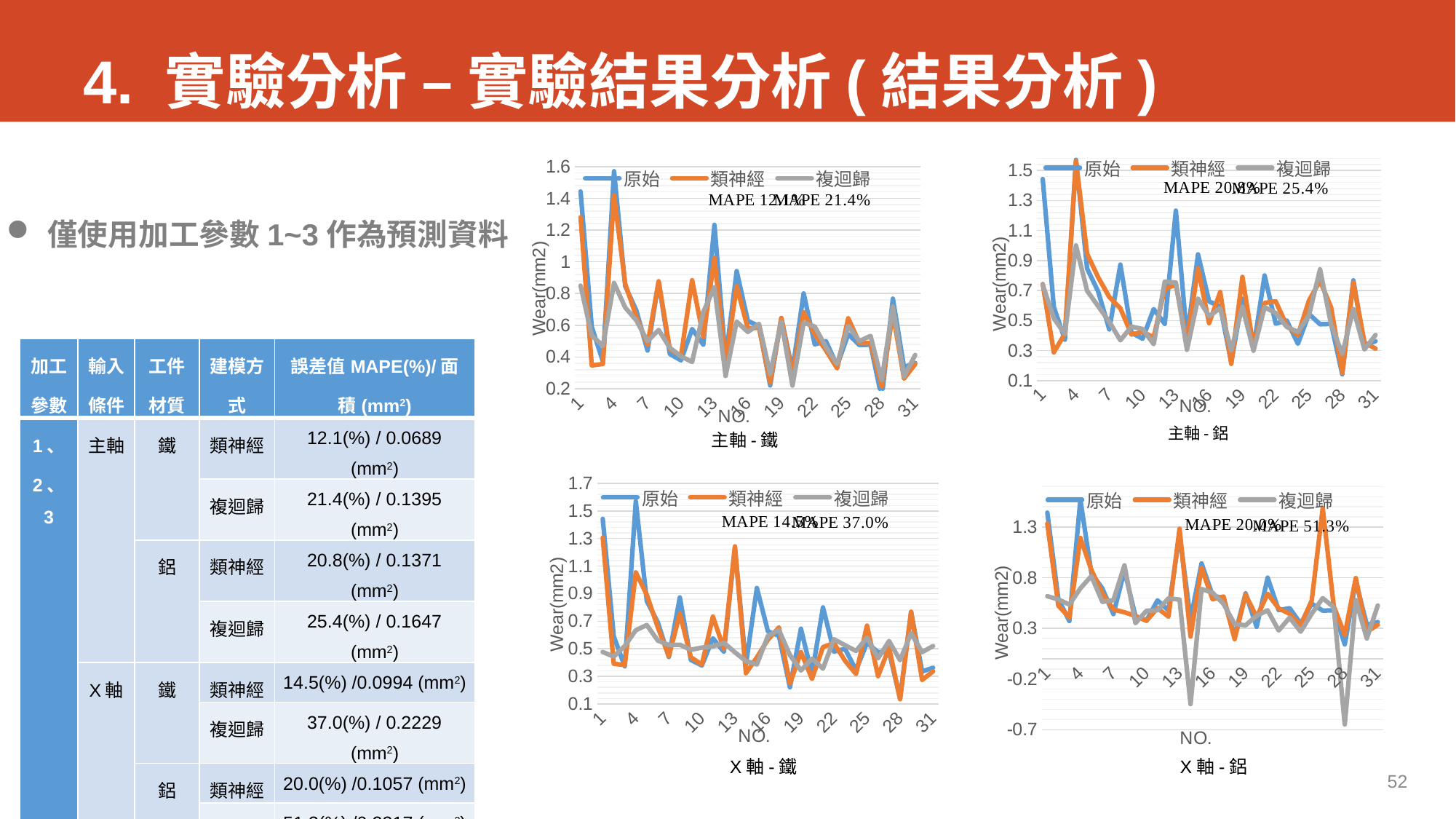

# 4. 實驗分析 – 實驗結果分析(結果分析)

### Chart

| Category |  |  |  |
|---|---|---|---|

### Chart

| Category |  |  |  |
|---|---|---|---|
僅使用加工參數1~3作為預測資料
| 加工參數 | 輸入條件 | 工件材質 | 建模方式 | 誤差值MAPE(%)/面積(mm2) |
| --- | --- | --- | --- | --- |
| 1、 2、 3 | 主軸 | 鐵 | 類神經 | 12.1(%) / 0.0689 (mm2) |
|  |  |  | 複迴歸 | 21.4(%) / 0.1395 (mm2) |
|  |  | 鋁 | 類神經 | 20.8(%) / 0.1371 (mm2) |
|  |  |  | 複迴歸 | 25.4(%) / 0.1647 (mm2) |
|  | X軸 | 鐵 | 類神經 | 14.5(%) /0.0994 (mm2) |
|  |  |  | 複迴歸 | 37.0(%) / 0.2229 (mm2) |
|  |  | 鋁 | 類神經 | 20.0(%) /0.1057 (mm2) |
|  |  |  | 複迴歸 | 51.3(%) /0.2317 (mm2) |
主軸-鋁
主軸-鐵

### Chart

| Category |  |  |  |
|---|---|---|---|

### Chart

| Category |  |  |  |
|---|---|---|---|
推估結果-加工參數1~3條件表
X軸-鐵
X軸-鋁
52